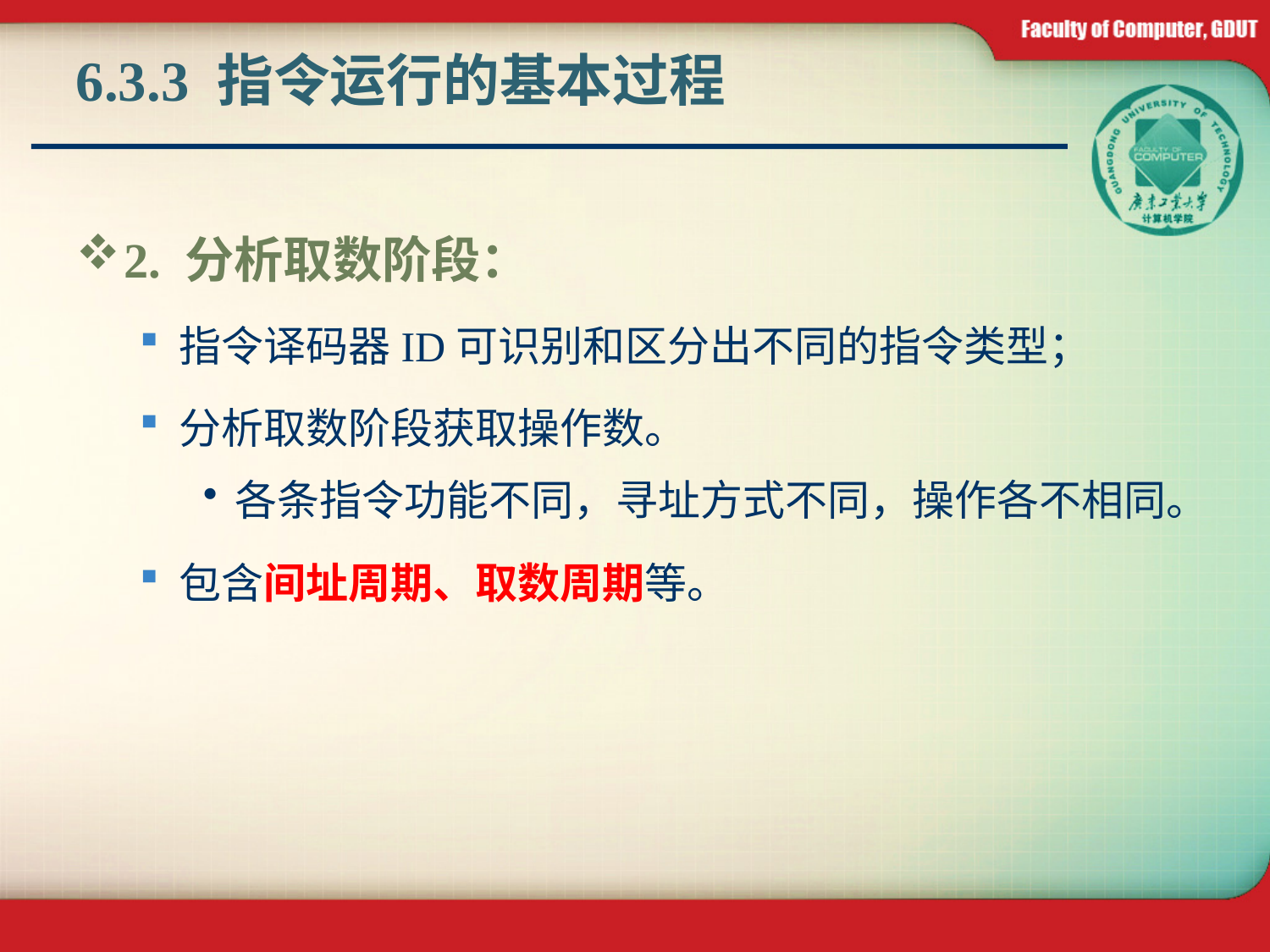

6.3.3 指令运行的基本过程
2. 分析取数阶段：
指令译码器ID可识别和区分出不同的指令类型；
分析取数阶段获取操作数。
各条指令功能不同，寻址方式不同，操作各不相同。
包含间址周期、取数周期等。